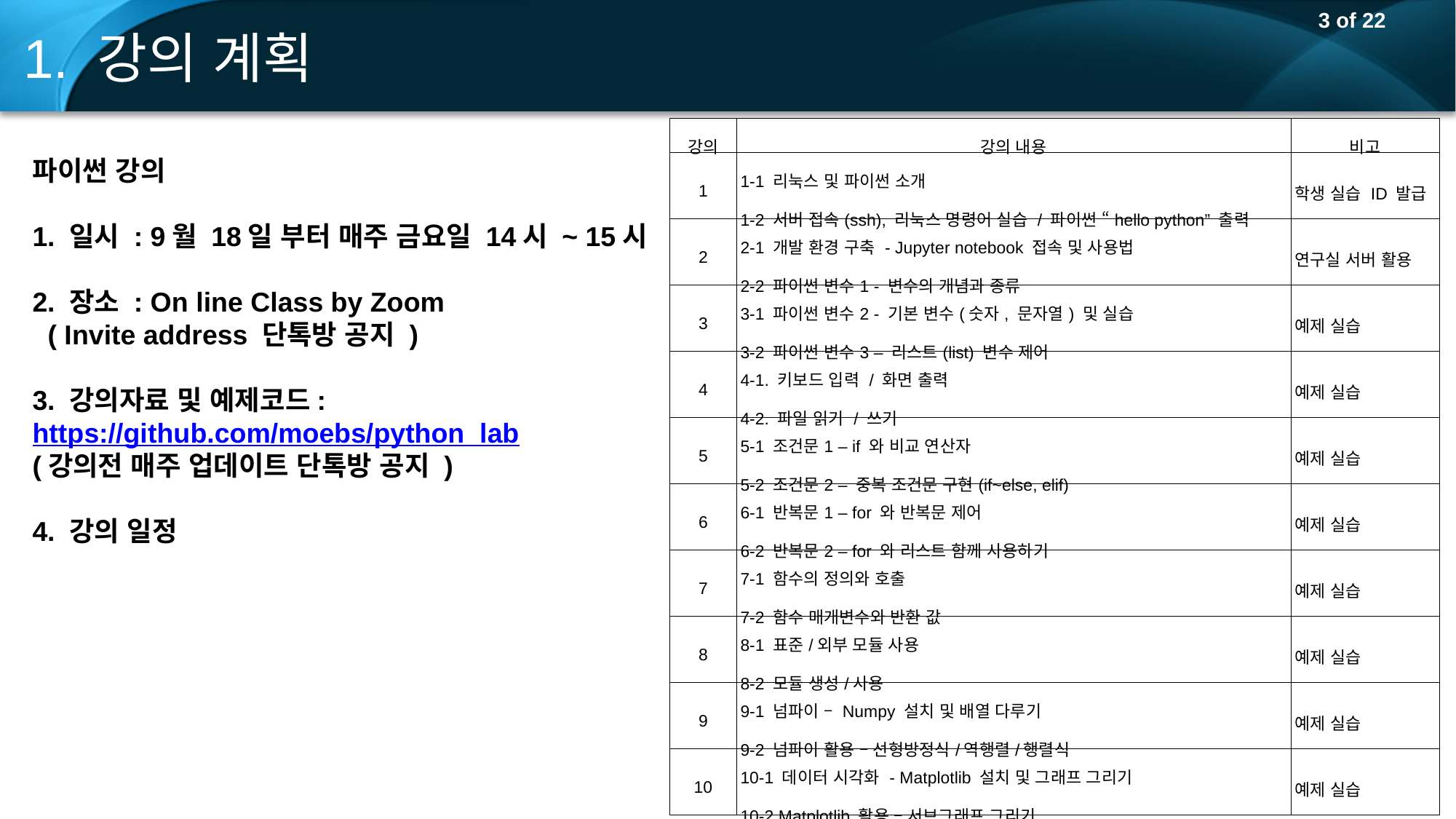

1. 강의 계획
| 강의 | 강의 내용 | 비고 |
| --- | --- | --- |
| 1 | 1-1 리눅스 및 파이썬 소개 1-2 서버 접속(ssh), 리눅스 명령어 실습 / 파이썬 “hello python” 출력 | 학생 실습 ID 발급 |
| 2 | 2-1 개발 환경 구축 - Jupyter notebook 접속 및 사용법 2-2 파이썬 변수1 - 변수의 개념과 종류 | 연구실 서버 활용 |
| 3 | 3-1 파이썬 변수2 - 기본 변수(숫자, 문자열) 및 실습 3-2 파이썬 변수3 – 리스트(list) 변수 제어 | 예제 실습 |
| 4 | 4-1. 키보드 입력 / 화면 출력 4-2. 파일 읽기 / 쓰기 | 예제 실습 |
| 5 | 5-1 조건문1 – if 와 비교 연산자 5-2 조건문2 – 중복 조건문 구현(if~else, elif) | 예제 실습 |
| 6 | 6-1 반복문1 – for 와 반복문 제어 6-2 반복문2 – for 와 리스트 함께 사용하기 | 예제 실습 |
| 7 | 7-1 함수의 정의와 호출 7-2 함수 매개변수와 반환 값 | 예제 실습 |
| 8 | 8-1 표준/외부 모듈 사용 8-2 모듈 생성/사용 | 예제 실습 |
| 9 | 9-1 넘파이 – Numpy 설치 및 배열 다루기 9-2 넘파이 활용 – 선형방정식/역행렬/행렬식 | 예제 실습 |
| 10 | 10-1 데이터 시각화 - Matplotlib 설치 및 그래프 그리기 10-2 Matplotlib 활용 – 서브그래프 그리기 | 예제 실습 |
파이썬 강의

1. 일시 : 9월 18일 부터 매주 금요일 14시 ~ 15시

2. 장소 : On line Class by Zoom
  ( Invite address 단톡방 공지 )

3. 강의자료 및 예제코드:
https://github.com/moebs/python_lab
(강의전 매주 업데이트 단톡방 공지 )

4. 강의 일정